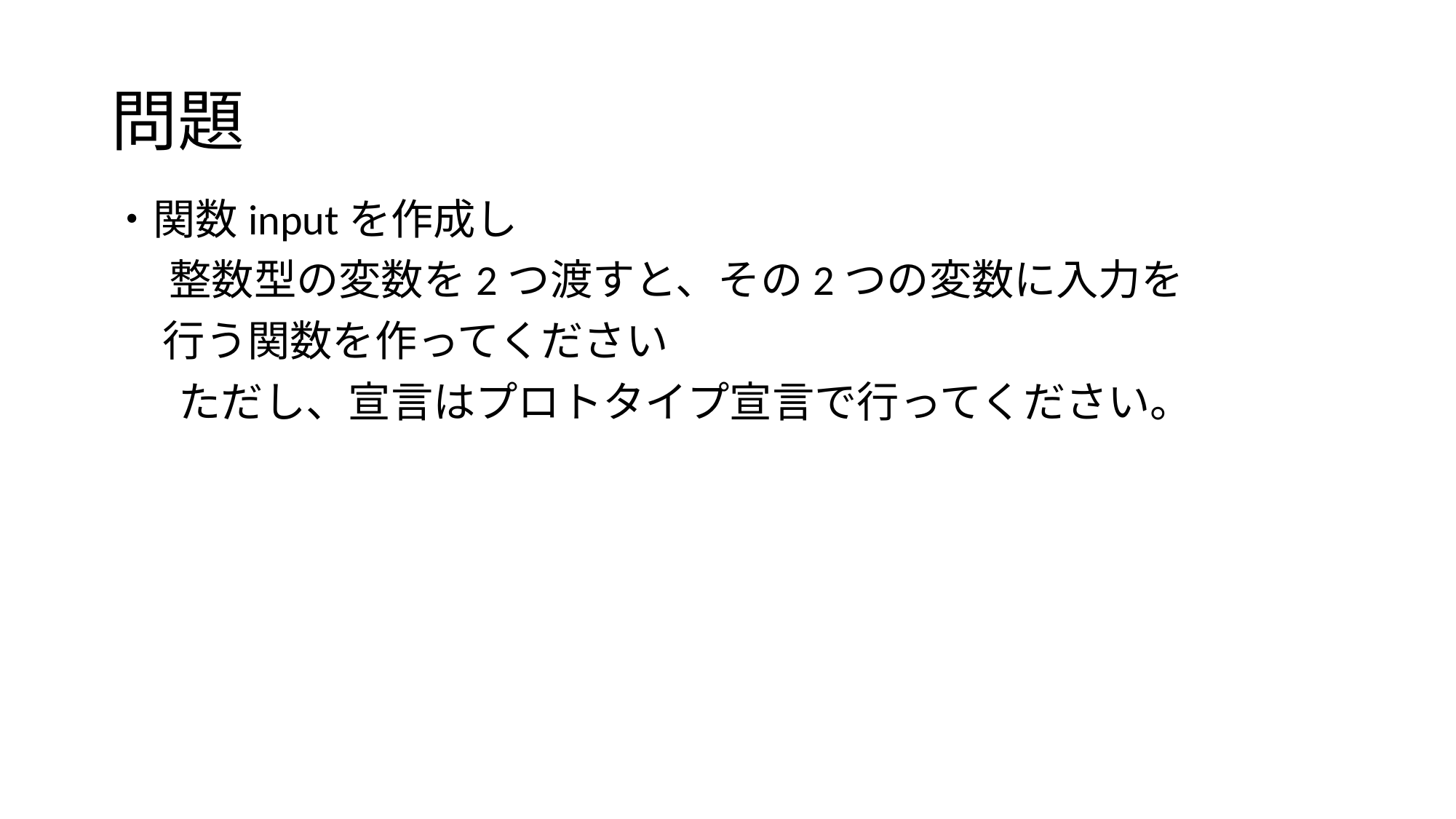

# 問題
・関数inputを作成し
     整数型の変数を2つ渡すと、その2つの変数に入力を
　 行う関数を作ってください
      ただし、宣言はプロトタイプ宣言で行ってください。